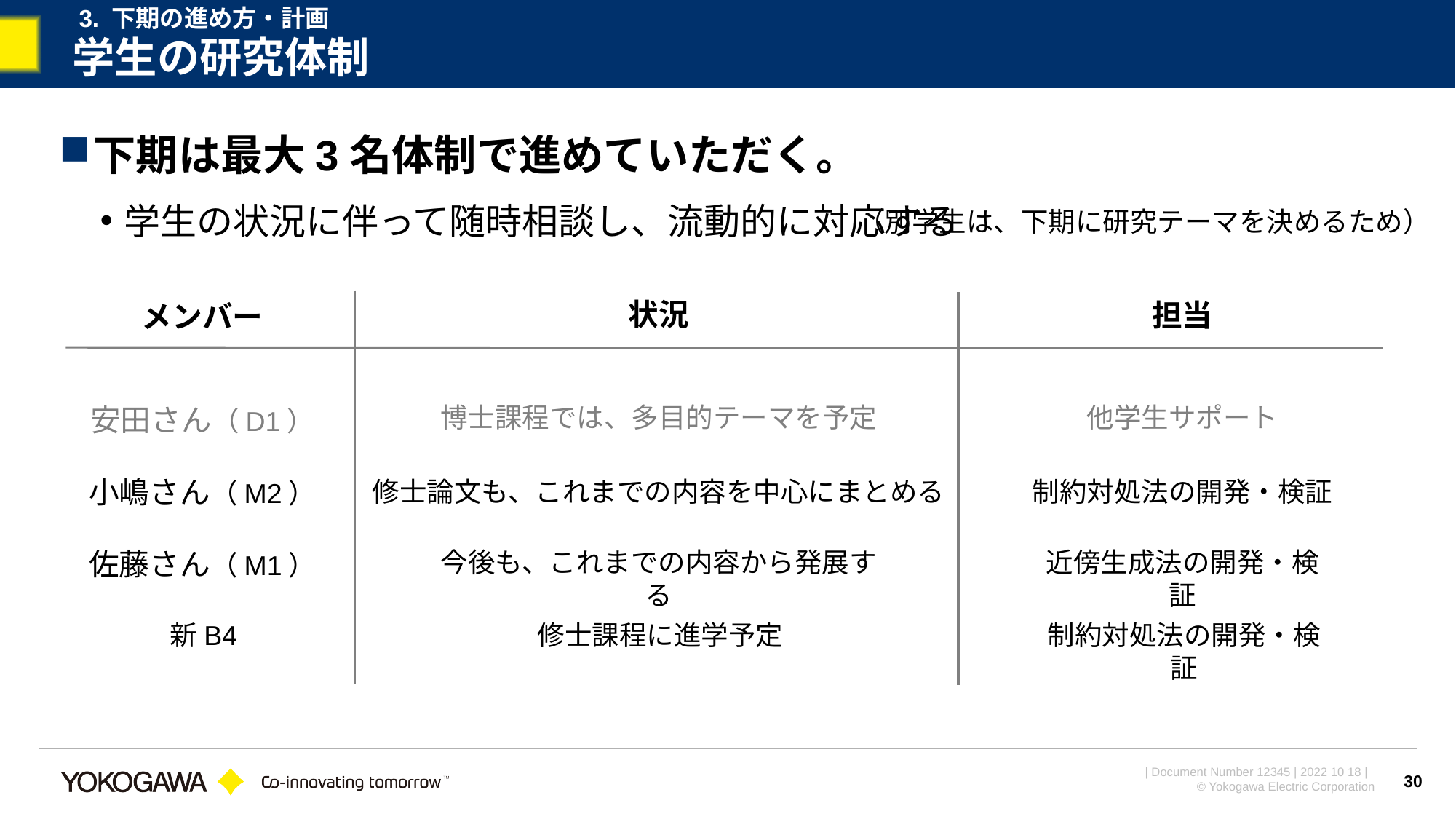

3. 下期の進め方・計画
# 学生の研究体制
下期は最大3名体制で進めていただく。
学生の状況に伴って随時相談し、流動的に対応する
（別学生は、下期に研究テーマを決めるため）
状況
担当
メンバー
安田さん（D1）
博士課程では、多目的テーマを予定
他学生サポート
小嶋さん（M2）
修士論文も、これまでの内容を中心にまとめる
制約対処法の開発・検証
佐藤さん（M1）
今後も、これまでの内容から発展する
近傍生成法の開発・検証
新B4
修士課程に進学予定
制約対処法の開発・検証
30